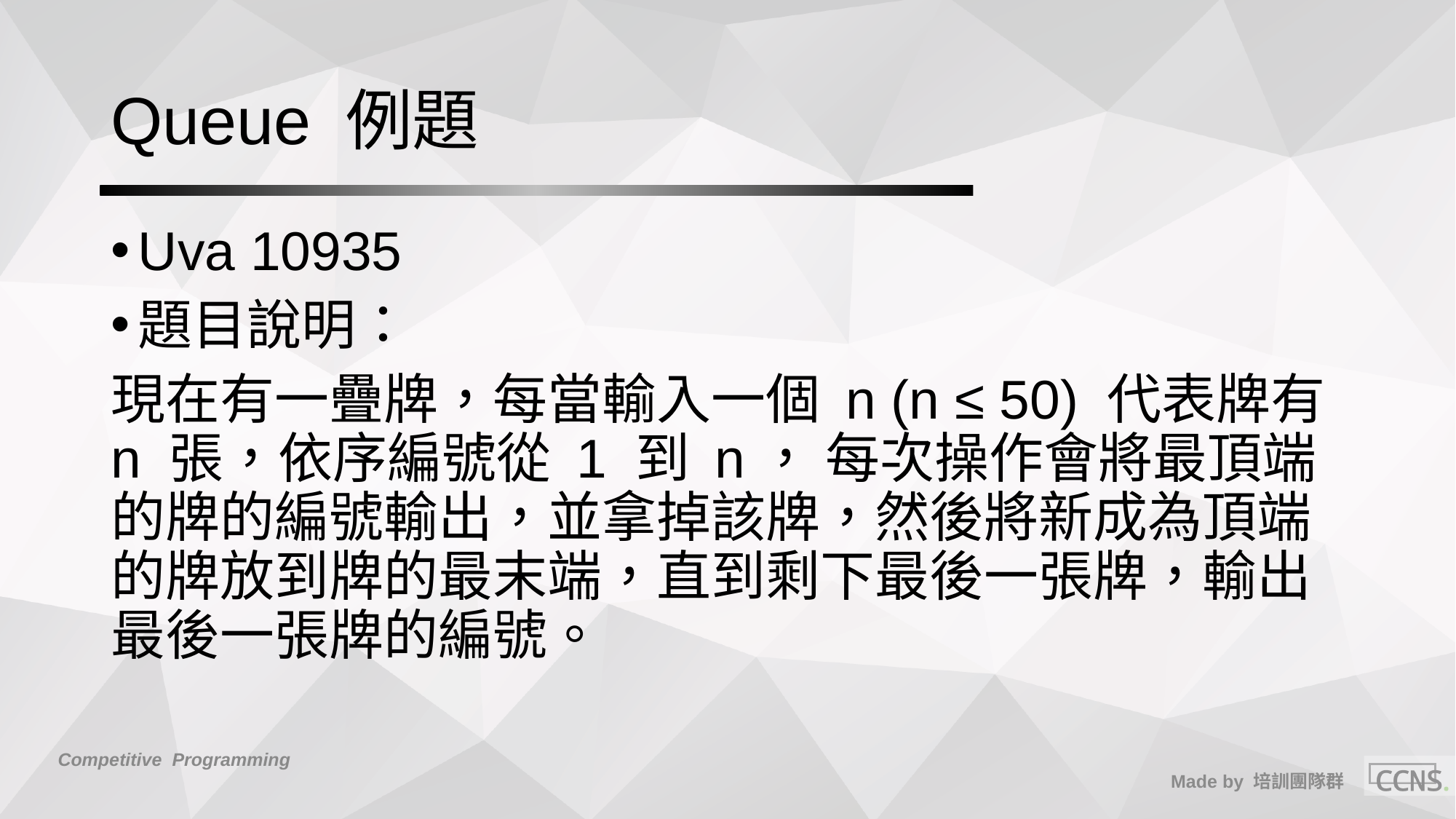

# Queue 例題
Uva 10935
題目說明：
現在有一疊牌，每當輸入一個 n (n ≤ 50) 代表牌有 n 張，依序編號從 1 到 n， 每次操作會將最頂端的牌的編號輸出，並拿掉該牌，然後將新成為頂端的牌放到牌的最末端，直到剩下最後一張牌，輸出最後一張牌的編號。